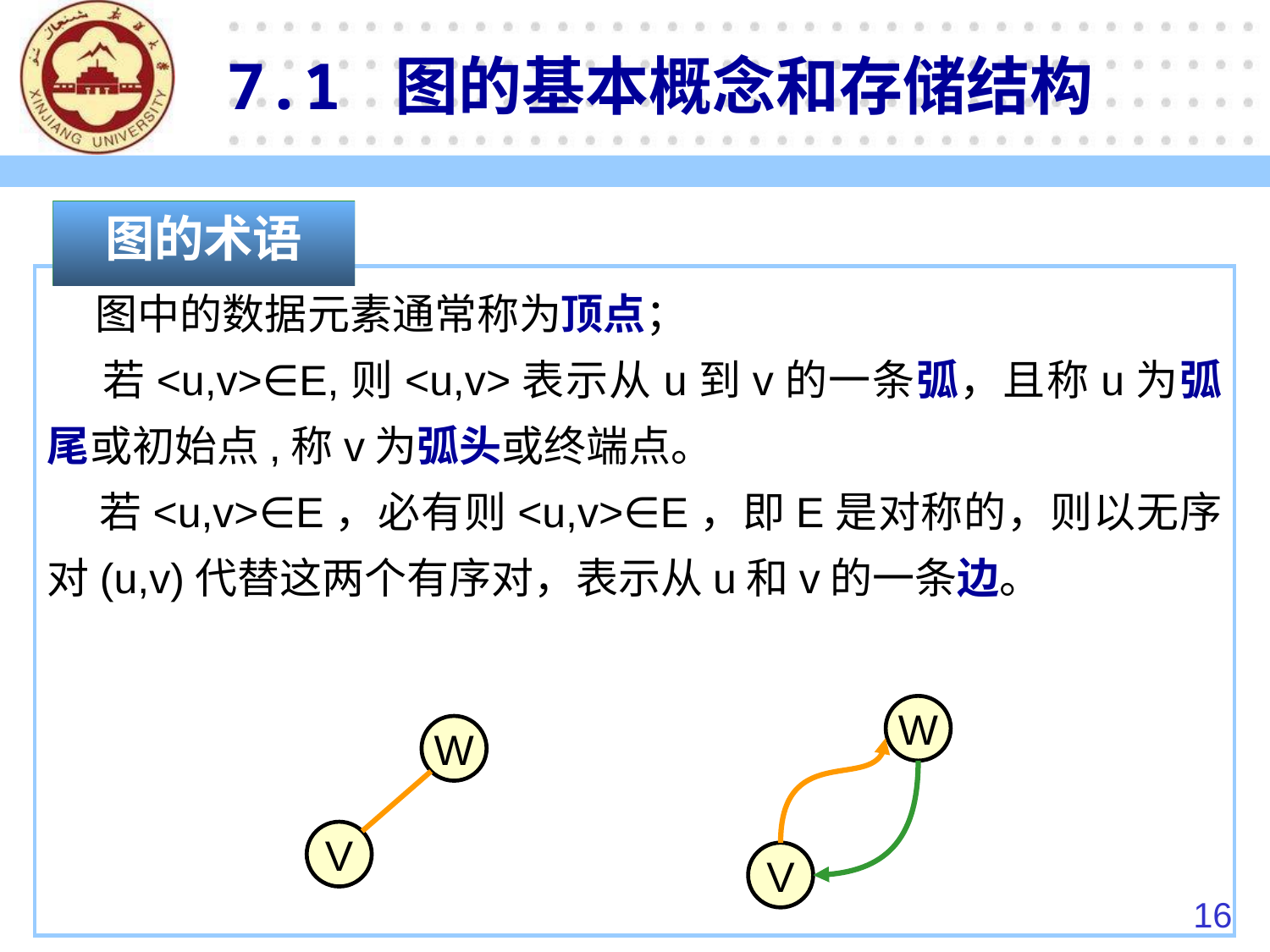

7.1 图的基本概念和存储结构
图的术语
    图中的数据元素通常称为顶点；
    若<u,v>∈E,则<u,v>表示从u到v的一条弧，且称u为弧尾或初始点,称v为弧头或终端点。
    若<u,v>∈E，必有则<u,v>∈E，即E是对称的，则以无序对(u,v)代替这两个有序对，表示从u和v的一条边。
W
W
V
V
16